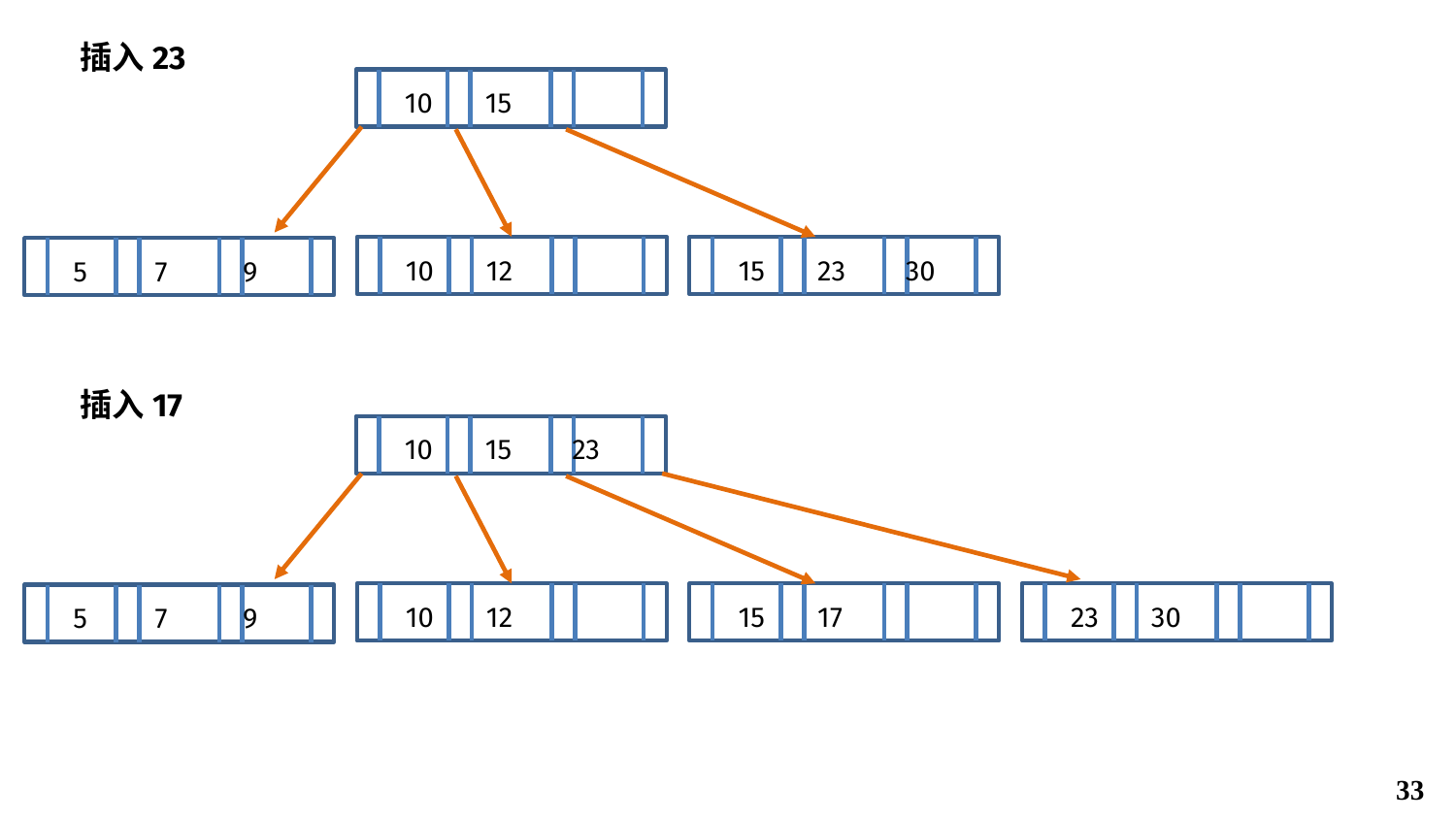

插入23

10       15

10       12

15       23        30

5         7          9
插入17

10       15        23

10       12

15       17

23       30

5         7          9